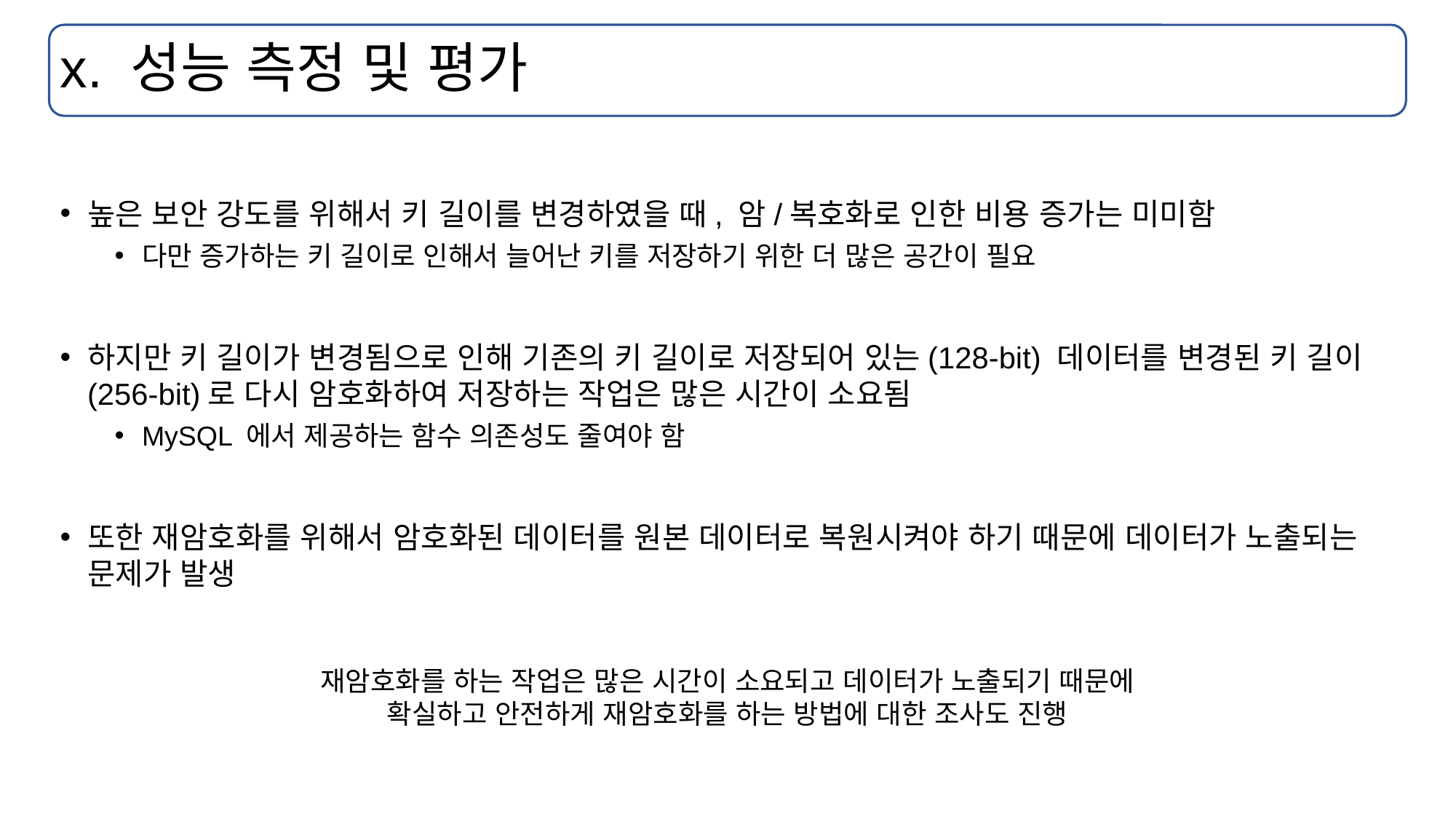

# x. 성능 측정 및 평가

높은 보안 강도를 위해서 키 길이를 변경하였을 때, 암/복호화로 인한 비용 증가는 미미함
다만 증가하는 키 길이로 인해서 늘어난 키를 저장하기 위한 더 많은 공간이 필요

하지만 키 길이가 변경됨으로 인해 기존의 키 길이로 저장되어 있는(128-bit) 데이터를 변경된 키 길이(256-bit)로 다시 암호화하여 저장하는 작업은 많은 시간이 소요됨
MySQL 에서 제공하는 함수 의존성도 줄여야 함

또한 재암호화를 위해서 암호화된 데이터를 원본 데이터로 복원시켜야 하기 때문에 데이터가 노출되는 문제가 발생

재암호화를 하는 작업은 많은 시간이 소요되고 데이터가 노출되기 때문에
확실하고 안전하게 재암호화를 하는 방법에 대한 조사도 진행